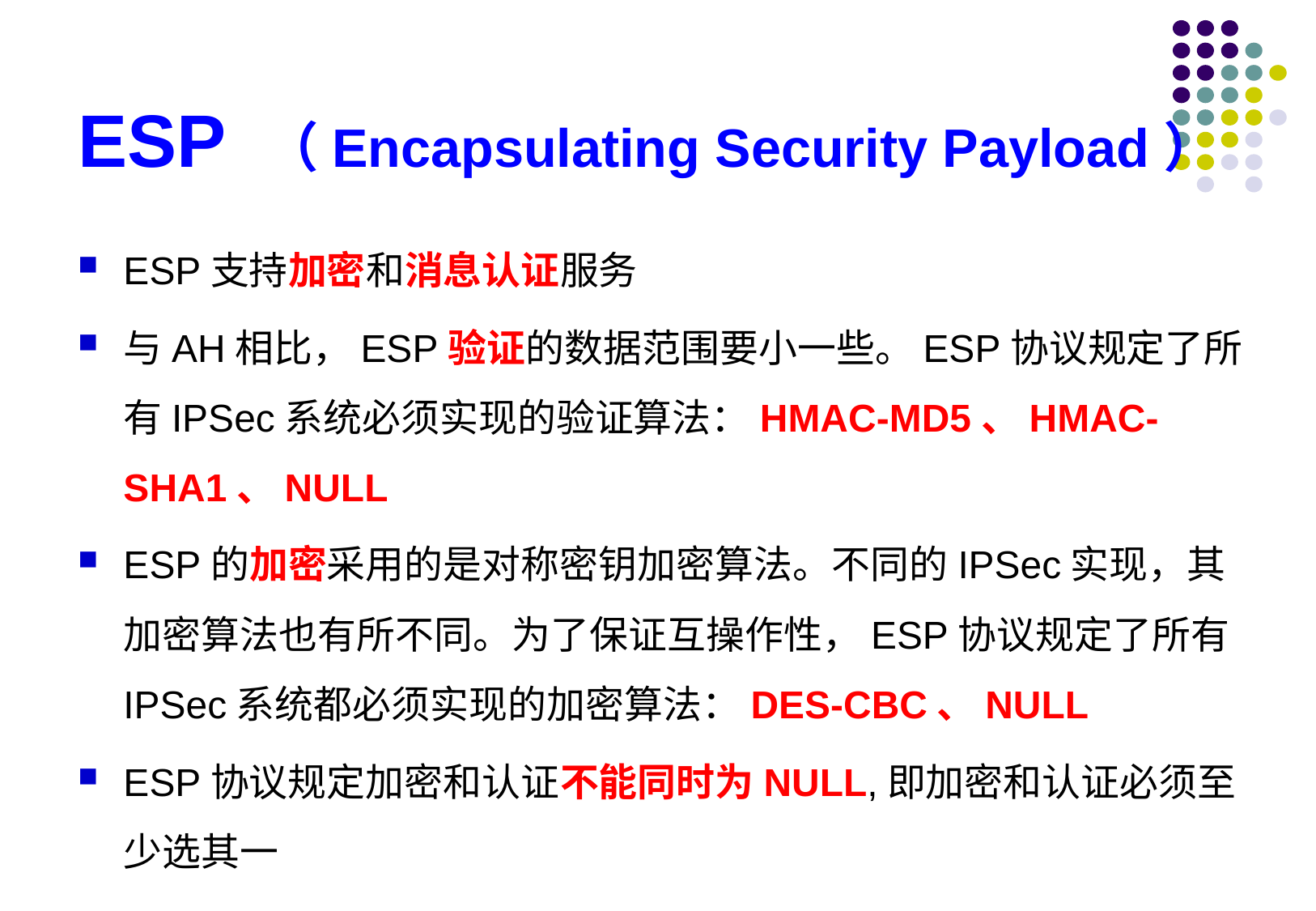

# ESP （Encapsulating Security Payload）
ESP支持加密和消息认证服务
与AH相比，ESP验证的数据范围要小一些。ESP协议规定了所有IPSec系统必须实现的验证算法：HMAC-MD5、HMAC-SHA1、NULL
ESP的加密采用的是对称密钥加密算法。不同的IPSec实现，其加密算法也有所不同。为了保证互操作性，ESP协议规定了所有IPSec系统都必须实现的加密算法：DES-CBC、NULL
ESP协议规定加密和认证不能同时为NULL,即加密和认证必须至少选其一